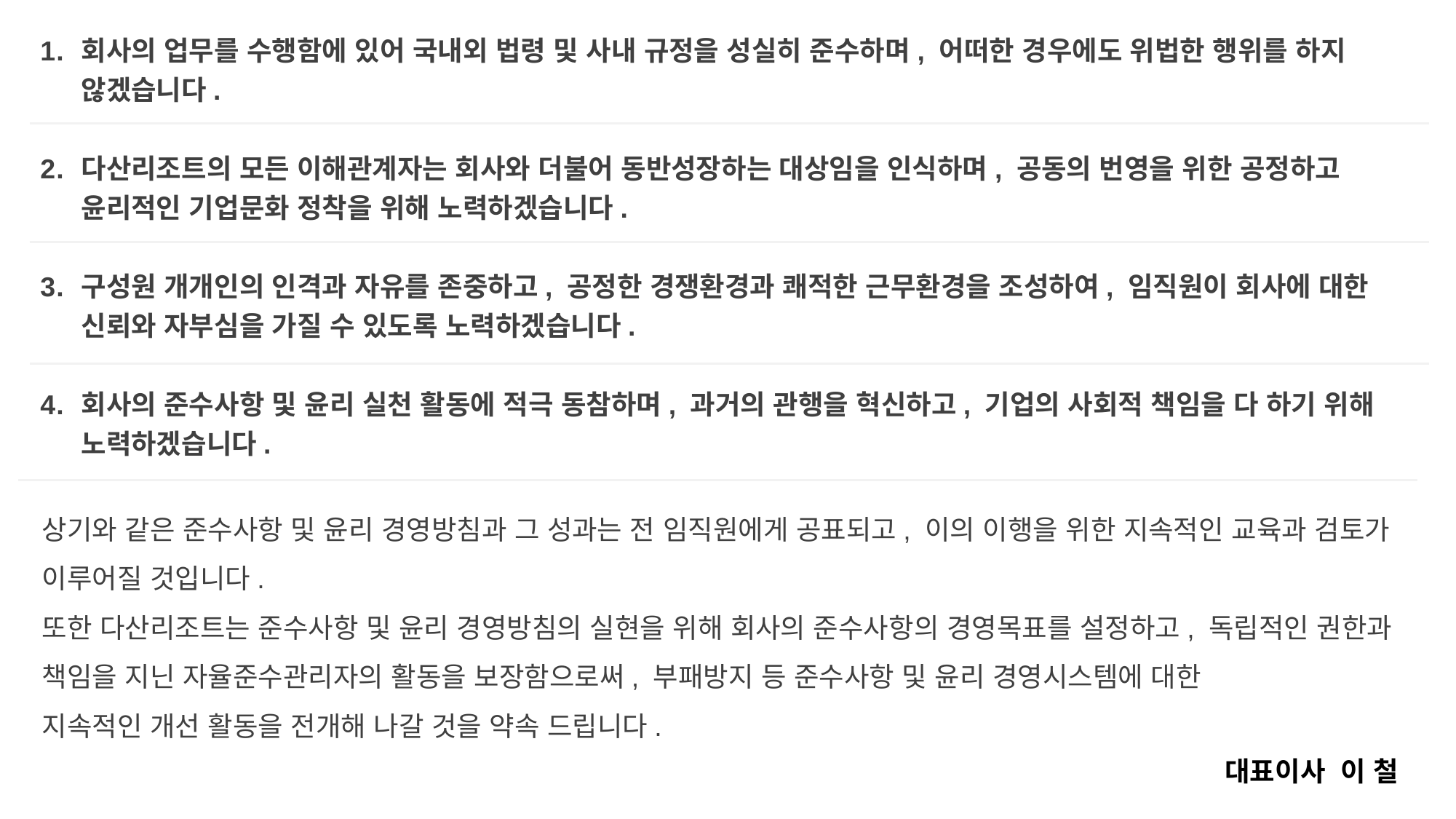

회사의 업무를 수행함에 있어 국내외 법령 및 사내 규정을 성실히 준수하며, 어떠한 경우에도 위법한 행위를 하지 않겠습니다.

다산리조트의 모든 이해관계자는 회사와 더불어 동반성장하는 대상임을 인식하며, 공동의 번영을 위한 공정하고 윤리적인 기업문화 정착을 위해 노력하겠습니다.

구성원 개개인의 인격과 자유를 존중하고, 공정한 경쟁환경과 쾌적한 근무환경을 조성하여, 임직원이 회사에 대한 신뢰와 자부심을 가질 수 있도록 노력하겠습니다.

회사의 준수사항 및 윤리 실천 활동에 적극 동참하며, 과거의 관행을 혁신하고, 기업의 사회적 책임을 다 하기 위해 노력하겠습니다.
상기와 같은 준수사항 및 윤리 경영방침과 그 성과는 전 임직원에게 공표되고, 이의 이행을 위한 지속적인 교육과 검토가 이루어질 것입니다.
또한 다산리조트는 준수사항 및 윤리 경영방침의 실현을 위해 회사의 준수사항의 경영목표를 설정하고, 독립적인 권한과 책임을 지닌 자율준수관리자의 활동을 보장함으로써, 부패방지 등 준수사항 및 윤리 경영시스템에 대한
지속적인 개선 활동을 전개해 나갈 것을 약속 드립니다.
대표이사  이 철